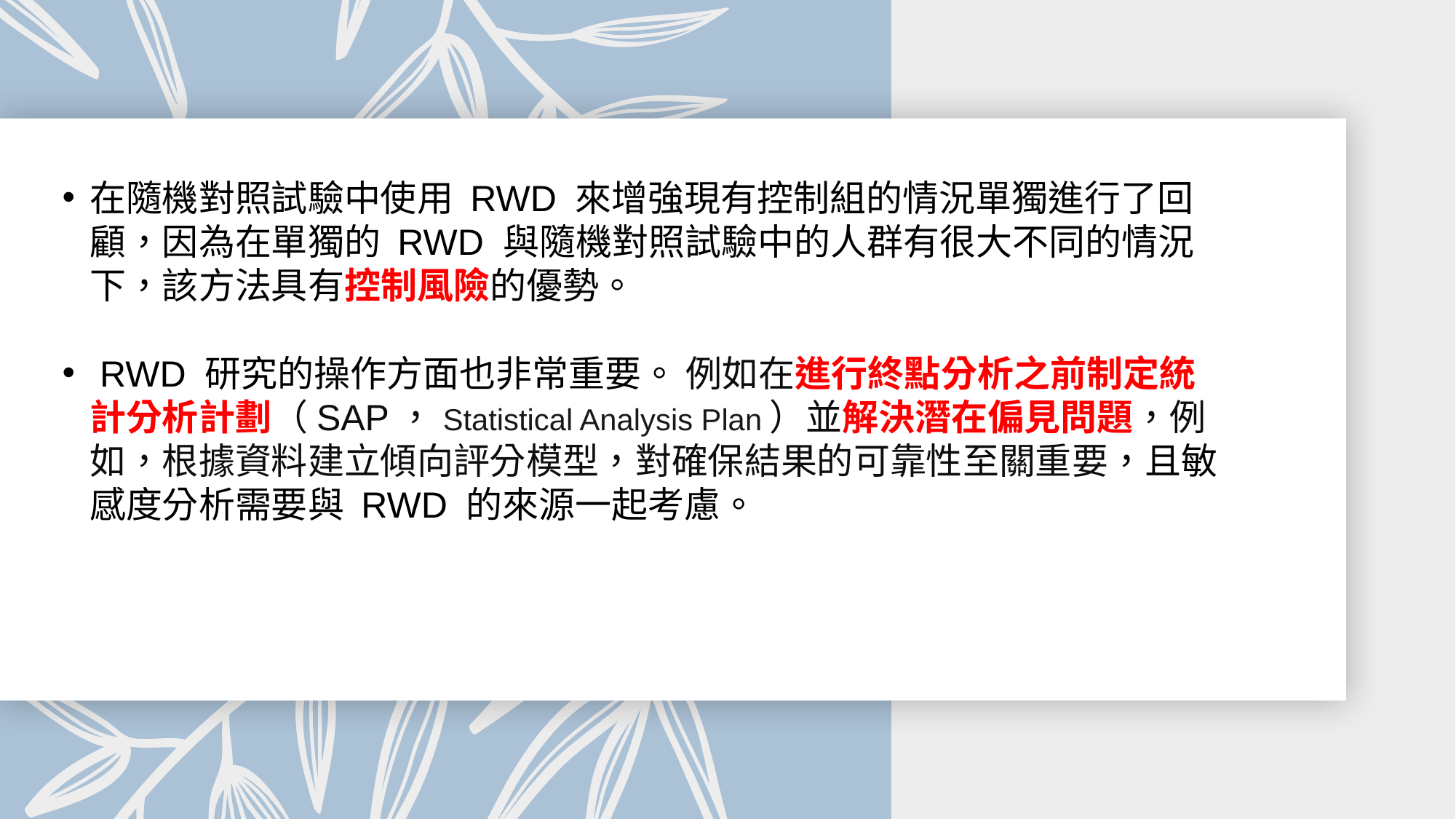

在隨機對照試驗中使用 RWD 來增強現有控制組的情況單獨進行了回顧，因為在單獨的 RWD 與隨機對照試驗中的人群有很大不同的情況下，該方法具有控制風險的優勢。

 RWD 研究的操作方面也非常重要。 例如在進行終點分析之前制定統計分析計劃（SAP，Statistical Analysis Plan）並解決潛在偏見問題，例如，根據資料建立傾向評分模型，對確保結果的可靠性至關重要，且敏感度分析需要與 RWD 的來源一起考慮。